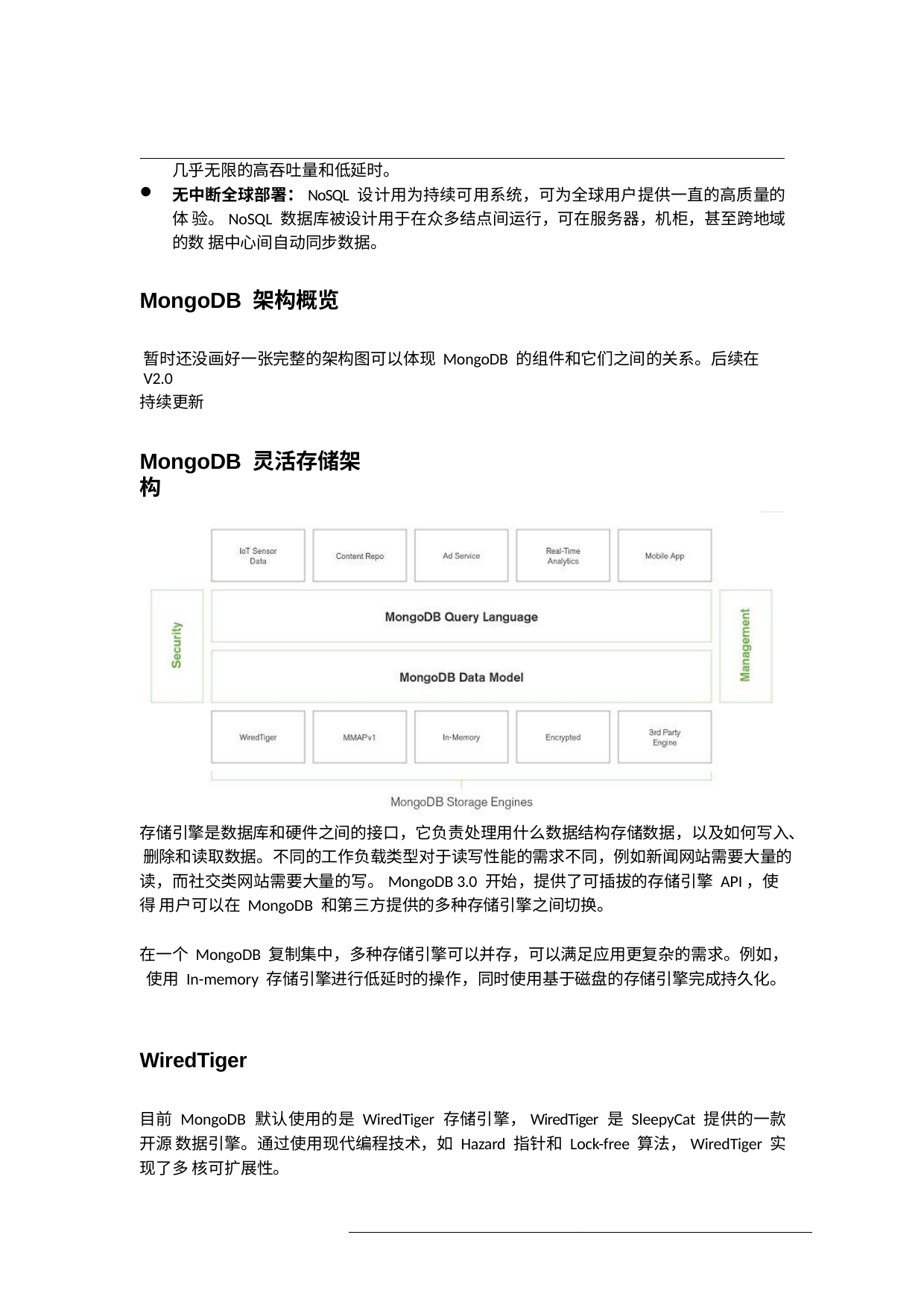

几乎无限的高吞吐量和低延时。
无中断全球部署：NoSQL 设计用为持续可用系统，可为全球用户提供一直的高质量的体 验。NoSQL 数据库被设计用于在众多结点间运行，可在服务器，机柜，甚至跨地域的数 据中心间自动同步数据。

MongoDB 架构概览

暂时还没画好一张完整的架构图可以体现 MongoDB 的组件和它们之间的关系。后续在 V2.0
持续更新

MongoDB 灵活存储架构

存储引擎是数据库和硬件之间的接口，它负责处理用什么数据结构存储数据，以及如何写入、 删除和读取数据。不同的工作负载类型对于读写性能的需求不同，例如新闻网站需要大量的 读，而社交类网站需要大量的写。MongoDB 3.0 开始，提供了可插拔的存储引擎 API，使得 用户可以在 MongoDB 和第三方提供的多种存储引擎之间切换。

在一个 MongoDB 复制集中，多种存储引擎可以并存，可以满足应用更复杂的需求。例如，  使用 In-memory 存储引擎进行低延时的操作，同时使用基于磁盘的存储引擎完成持久化。
WiredTiger

目前 MongoDB 默认使用的是 WiredTiger 存储引擎，WiredTiger 是 SleepyCat 提供的一款开源 数据引擎。通过使用现代编程技术，如 Hazard 指针和 Lock-free 算法，WiredTiger 实现了多 核可扩展性。